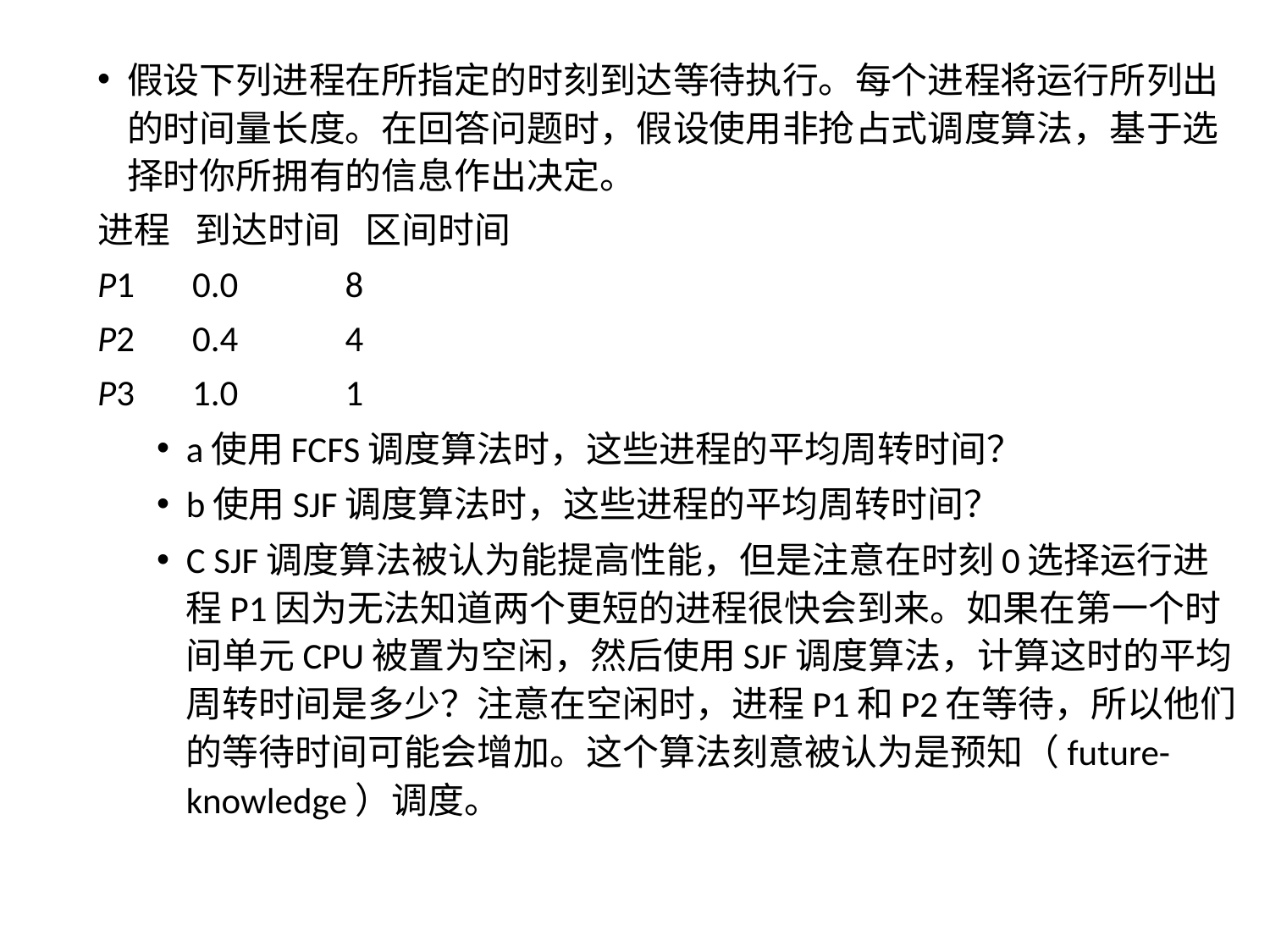

假设下列进程在所指定的时刻到达等待执行。每个进程将运行所列出的时间量长度。在回答问题时，假设使用非抢占式调度算法，基于选择时你所拥有的信息作出决定。
进程   到达时间   区间时间
P1       0.0             8
P2       0.4             4
P3       1.0             1
a使用FCFS调度算法时，这些进程的平均周转时间？
b使用SJF调度算法时，这些进程的平均周转时间？
C SJF调度算法被认为能提高性能，但是注意在时刻0选择运行进程P1因为无法知道两个更短的进程很快会到来。如果在第一个时间单元CPU被置为空闲，然后使用SJF调度算法，计算这时的平均周转时间是多少？注意在空闲时，进程P1和P2在等待，所以他们的等待时间可能会增加。这个算法刻意被认为是预知（future-knowledge）调度。